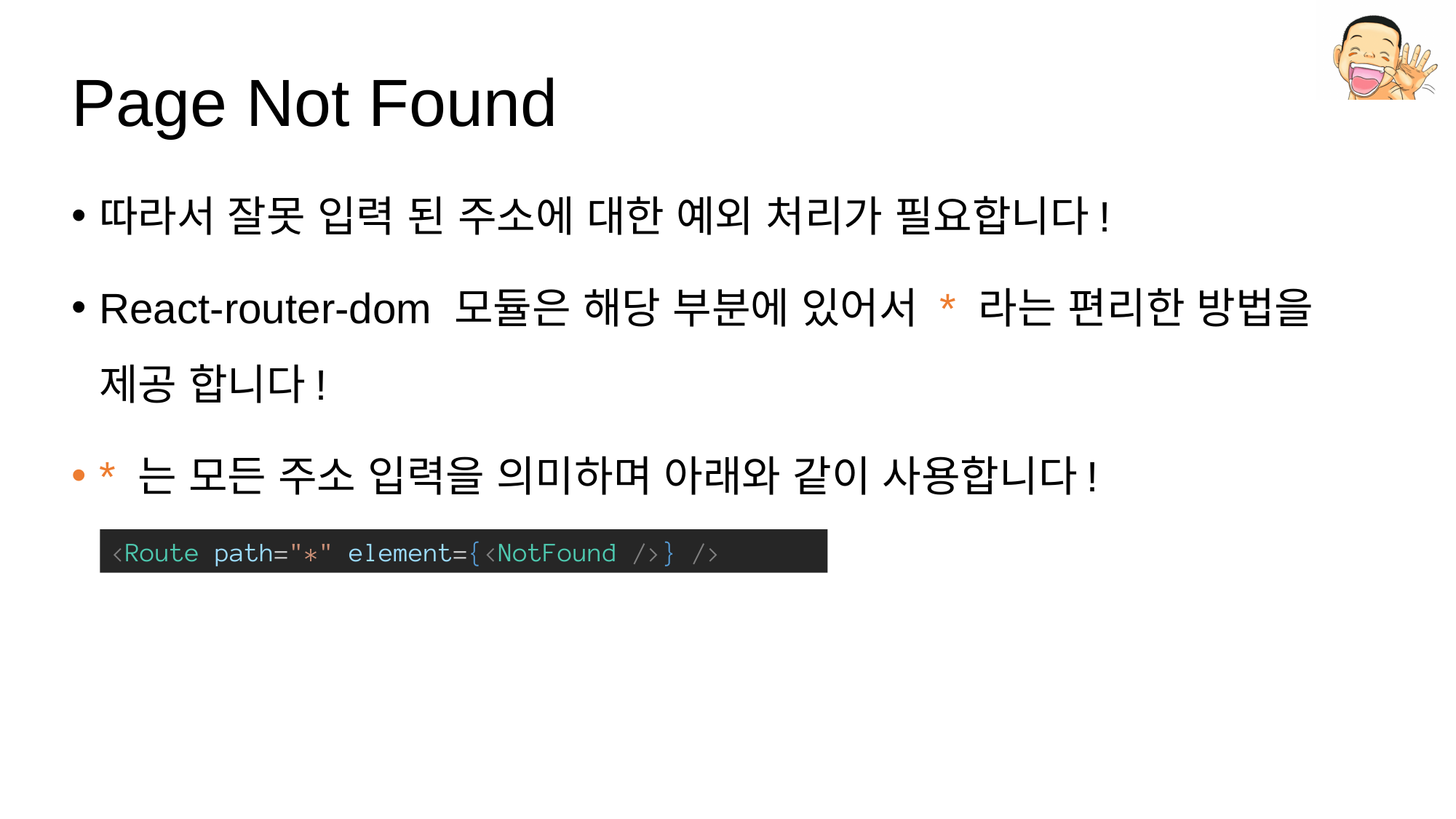

# Page Not Found
따라서 잘못 입력 된 주소에 대한 예외 처리가 필요합니다!
React-router-dom 모듈은 해당 부분에 있어서 * 라는 편리한 방법을 제공 합니다!
* 는 모든 주소 입력을 의미하며 아래와 같이 사용합니다!
<Route path="*" element={<NotFound />} />